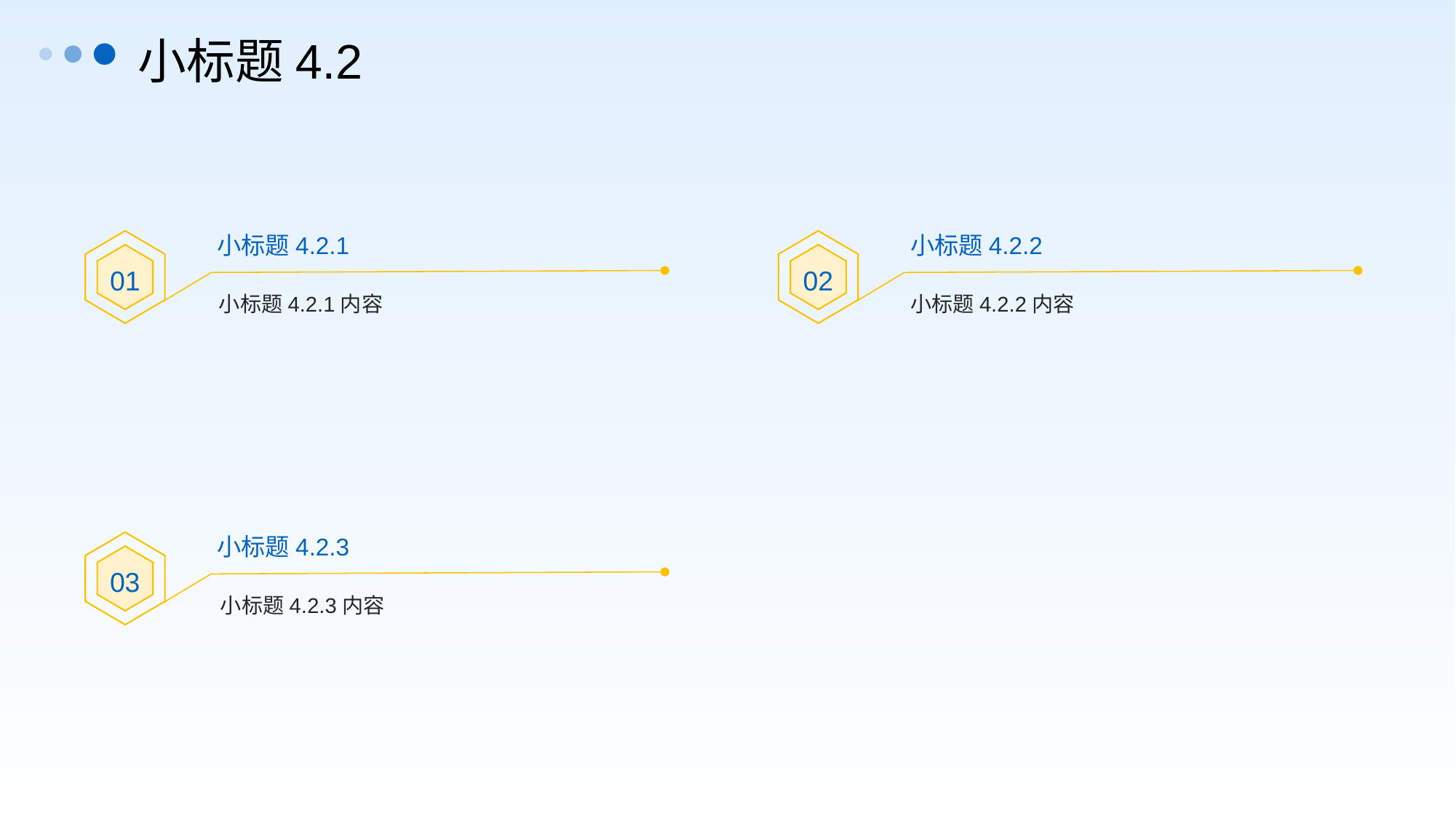

小标题4.2

小标题4.2.1
小标题4.2.2

01
02

小标题4.2.1内容
小标题4.2.2内容
小标题4.2.3

03

小标题4.2.3内容